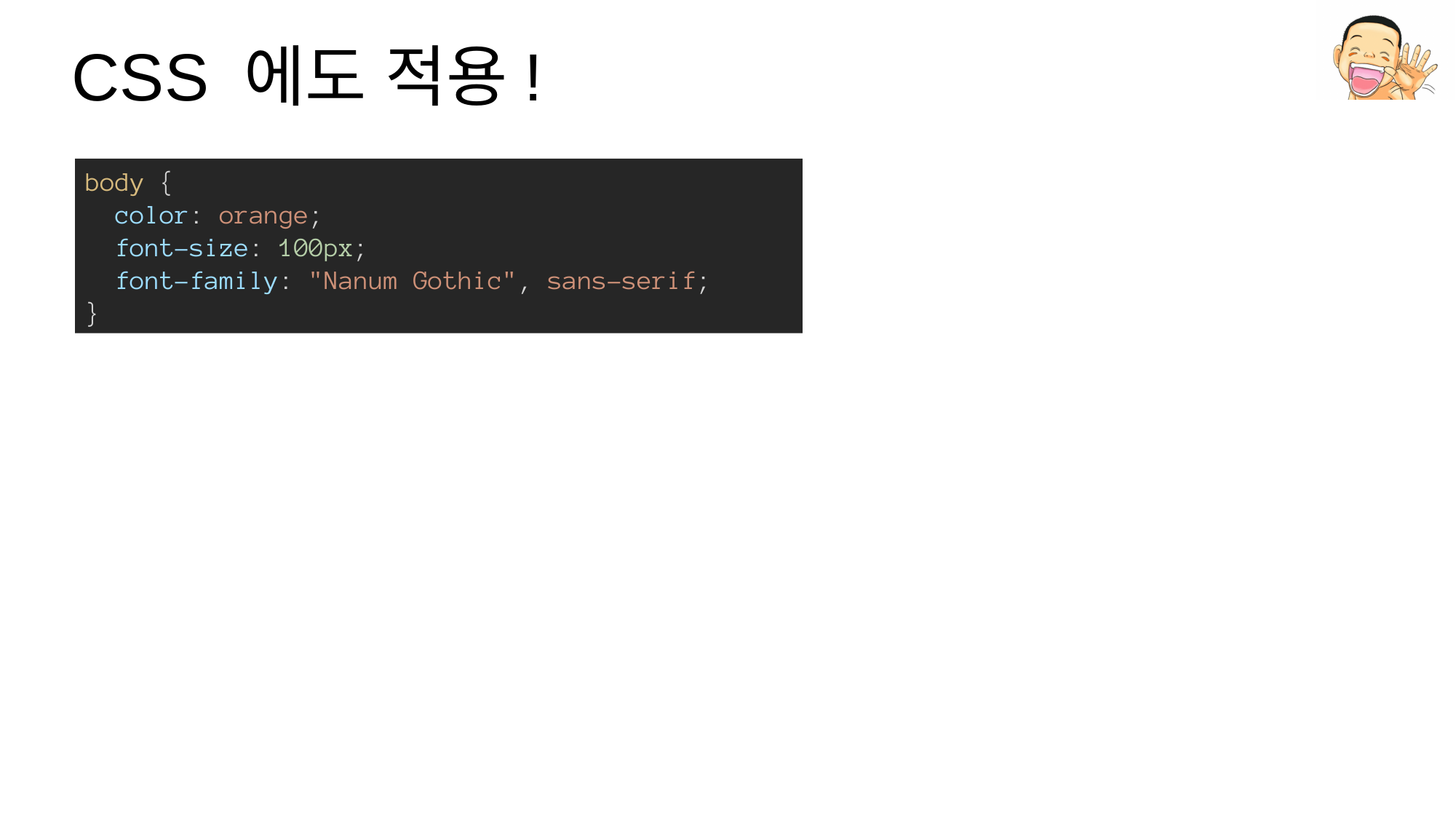

# CSS 에도 적용!
body {
  color: orange;
  font-size: 100px;
  font-family: "Nanum Gothic", sans-serif;
}